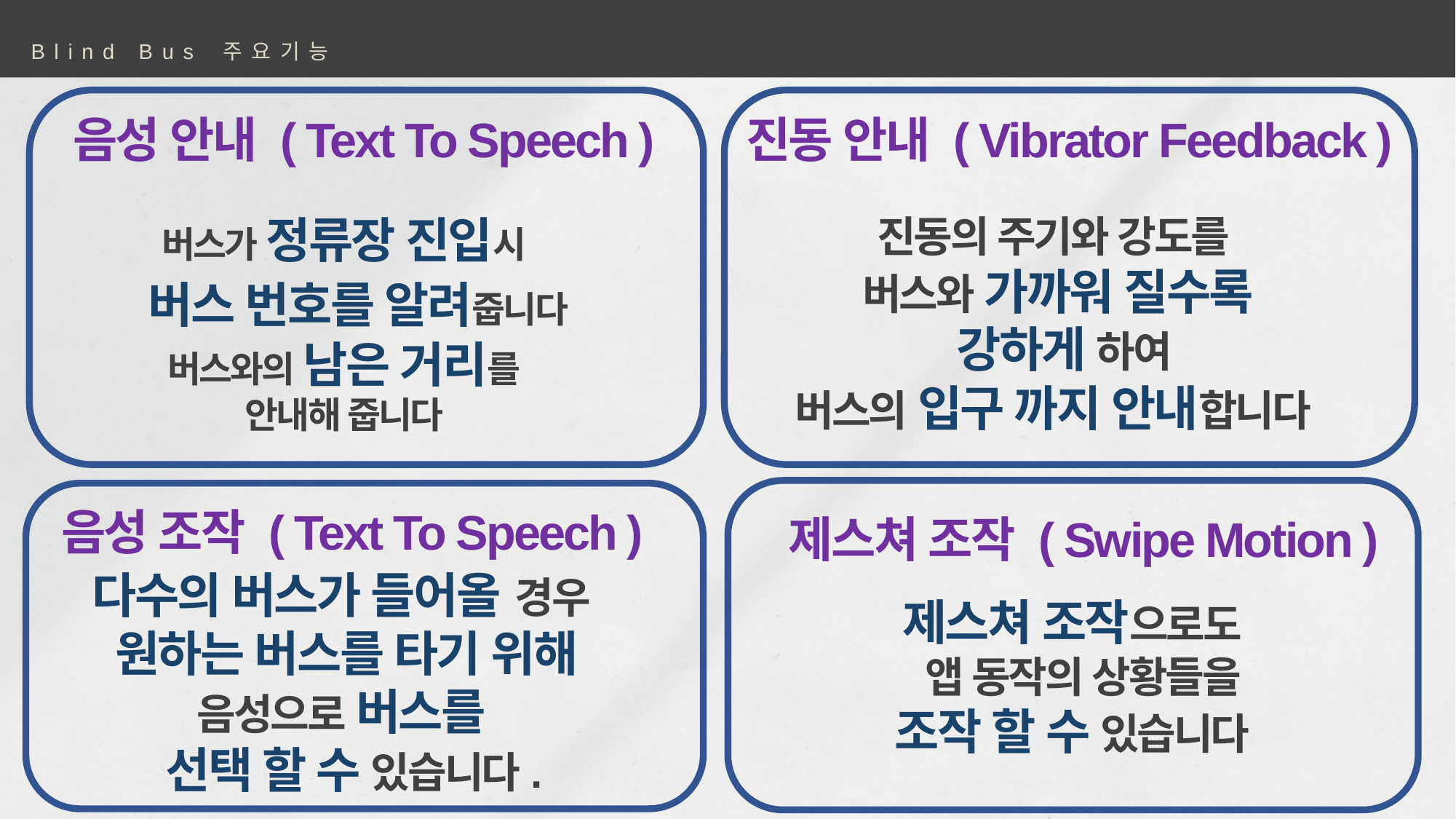

Blind Bus 주요기능

음성 안내 ( Text To Speech )
버스가 정류장 진입시
 버스 번호를 알려줍니다
버스와의 남은 거리를
안내해 줍니다

진동 안내 ( Vibrator Feedback )
진동의 주기와 강도를
버스와 가까워 질수록
 강하게 하여
버스의 입구 까지 안내합니다

제스쳐 조작 ( Swipe Motion )
제스쳐 조작으로도
 앱 동작의 상황들을
조작 할 수 있습니다

음성 조작 ( Text To Speech )
다수의 버스가 들어올 경우
 원하는 버스를 타기 위해
음성으로 버스를
 선택 할 수 있습니다.